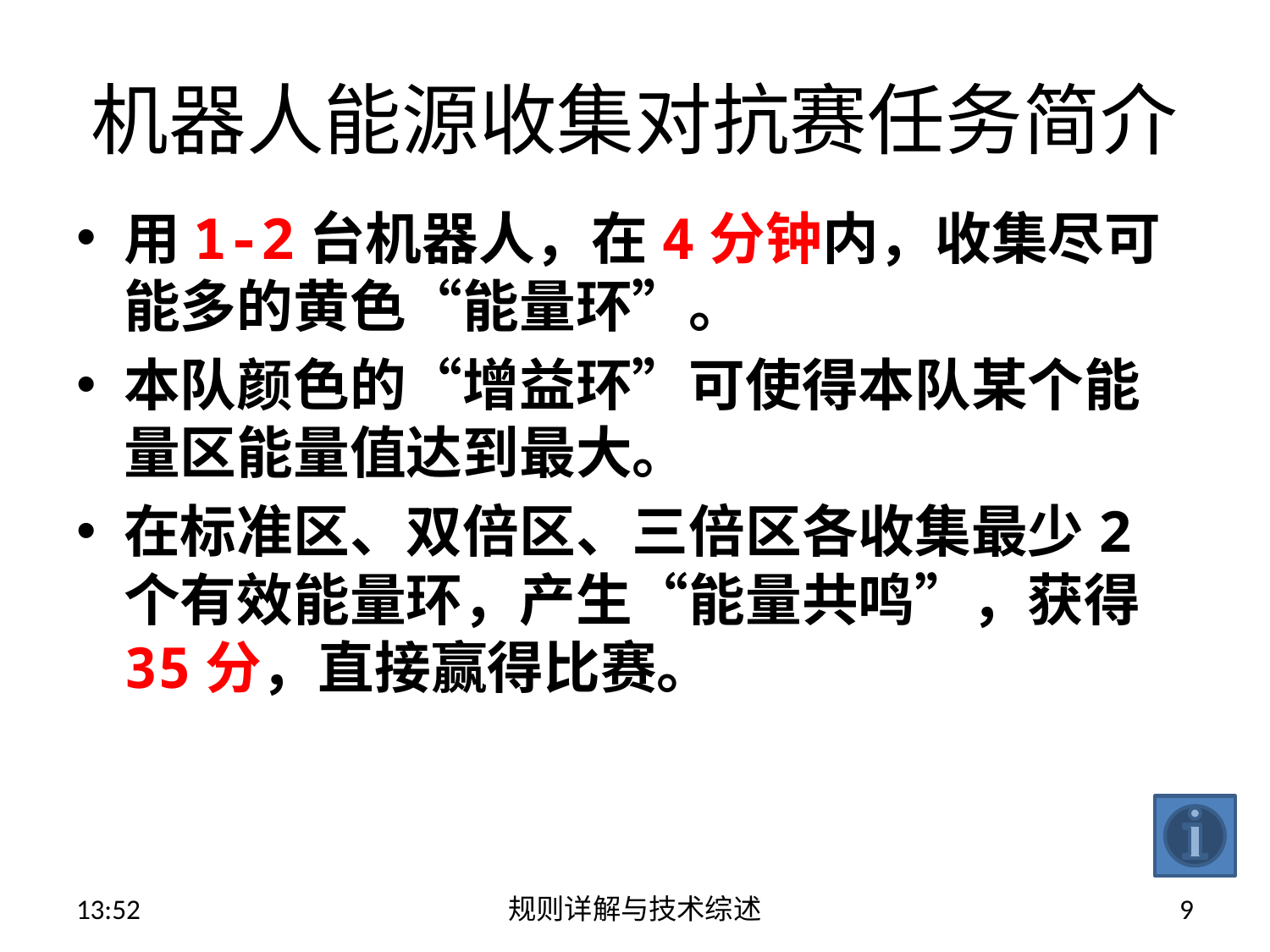

# 机器人能源收集对抗赛任务简介
用1-2台机器人，在4分钟内，收集尽可能多的黄色“能量环”。
本队颜色的“增益环”可使得本队某个能量区能量值达到最大。
在标准区、双倍区、三倍区各收集最少2个有效能量环，产生“能量共鸣”，获得35分，直接赢得比赛。

13:52
规则详解与技术综述
9